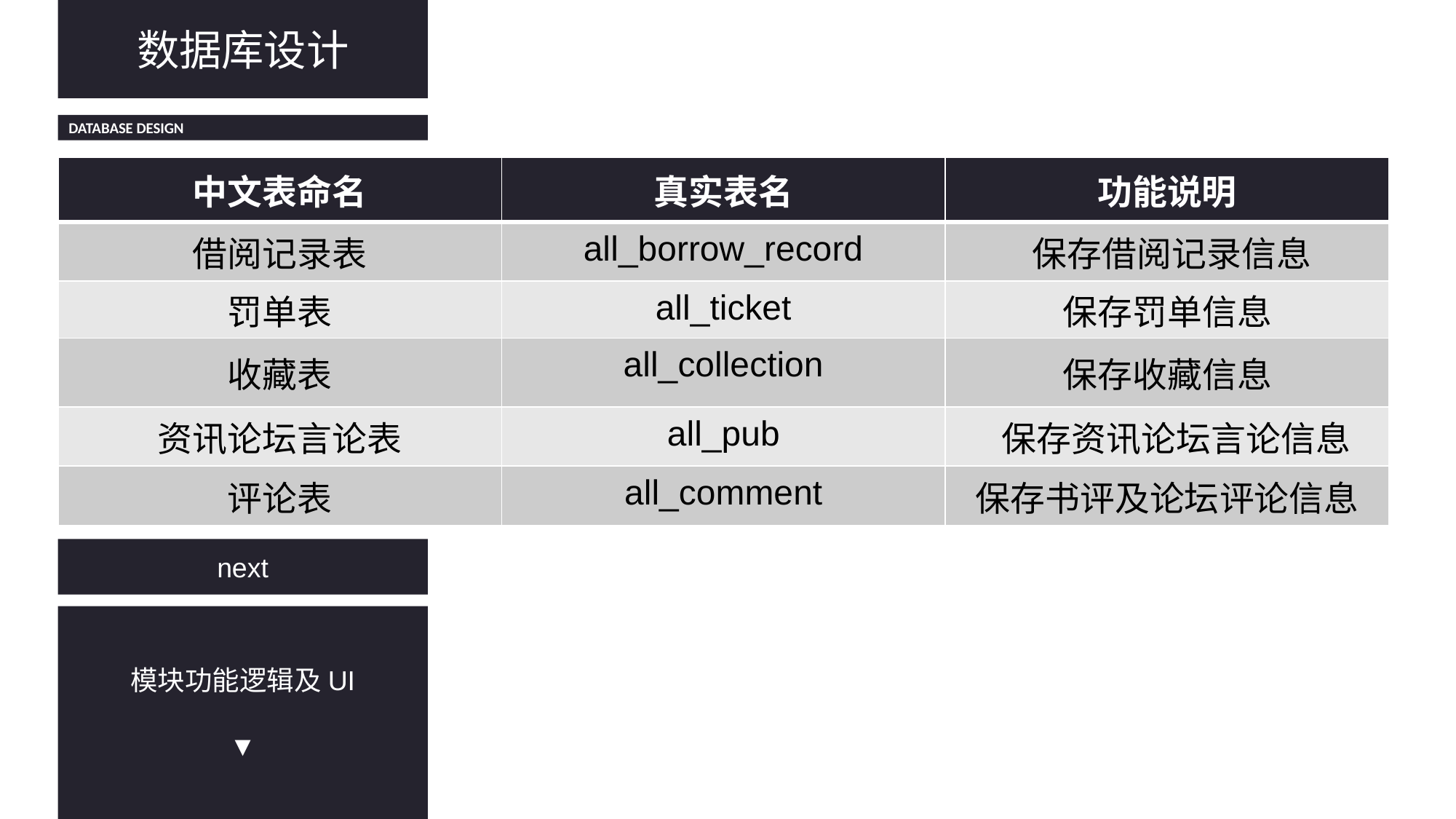

数据库设计
DATABASE DESIGN
| 中文表命名 | 真实表名 | 功能说明 |
| --- | --- | --- |
| 借阅记录表 | all\_borrow\_record | 保存借阅记录信息 |
| 罚单表 | all\_ticket | 保存罚单信息 |
| 收藏表 | all\_collection | 保存收藏信息 |
| 资讯论坛言论表 | all\_pub | 保存资讯论坛言论信息 |
| 评论表 | all\_comment | 保存书评及论坛评论信息 |
next
模块功能逻辑及UI

▼